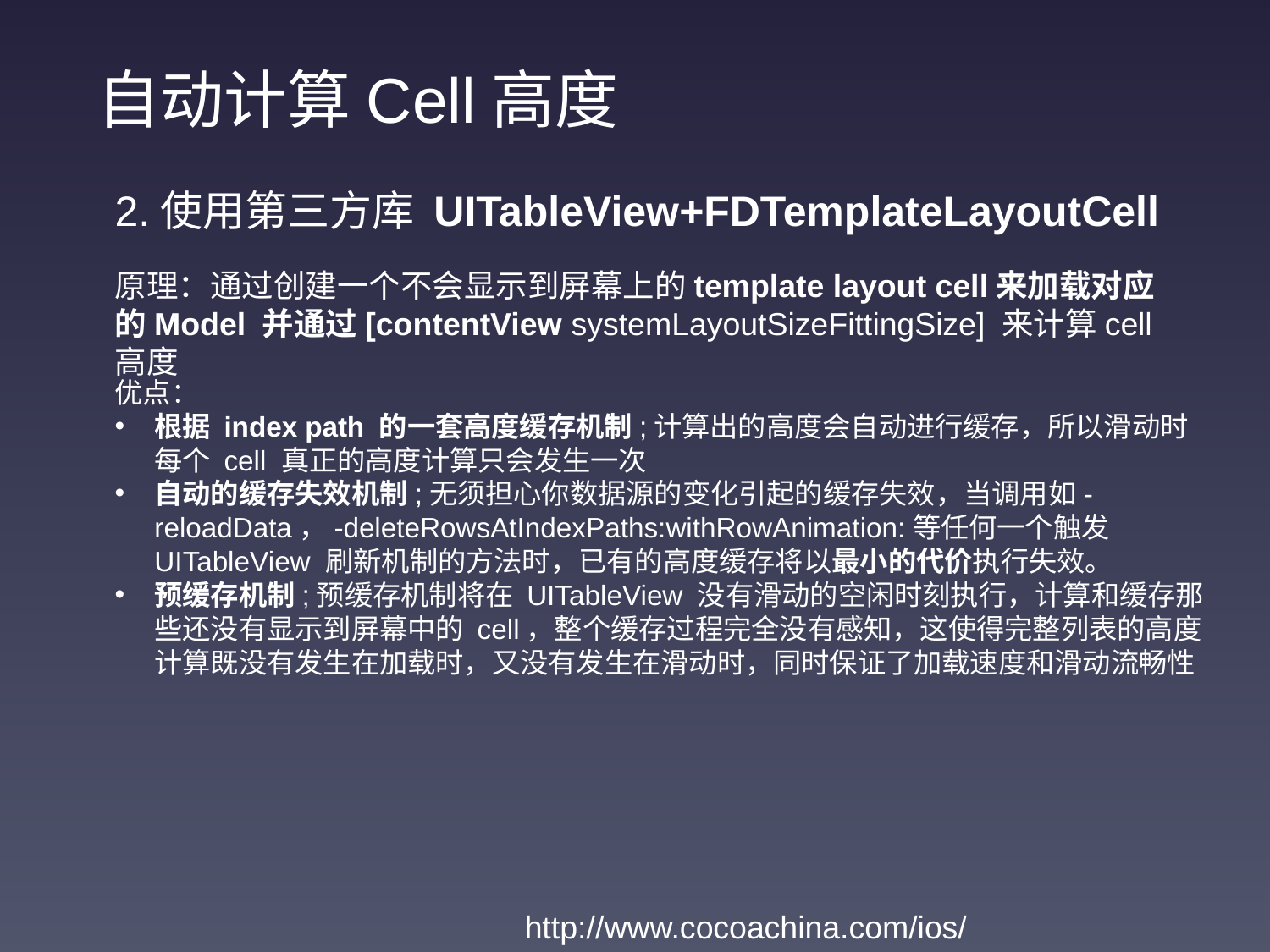

自动计算Cell高度
2.使用第三方库 UITableView+FDTemplateLayoutCell
原理：通过创建一个不会显示到屏幕上的template layout cell来加载对应的Model 并通过[contentView systemLayoutSizeFittingSize] 来计算cell高度
优点：
根据 index path 的一套高度缓存机制;计算出的高度会自动进行缓存，所以滑动时每个 cell 真正的高度计算只会发生一次
自动的缓存失效机制;无须担心你数据源的变化引起的缓存失效，当调用如-reloadData，-deleteRowsAtIndexPaths:withRowAnimation:等任何一个触发 UITableView 刷新机制的方法时，已有的高度缓存将以最小的代价执行失效。
预缓存机制;预缓存机制将在 UITableView 没有滑动的空闲时刻执行，计算和缓存那些还没有显示到屏幕中的 cell，整个缓存过程完全没有感知，这使得完整列表的高度计算既没有发生在加载时，又没有发生在滑动时，同时保证了加载速度和滑动流畅性
http://www.cocoachina.com/ios/20150518/11854.html